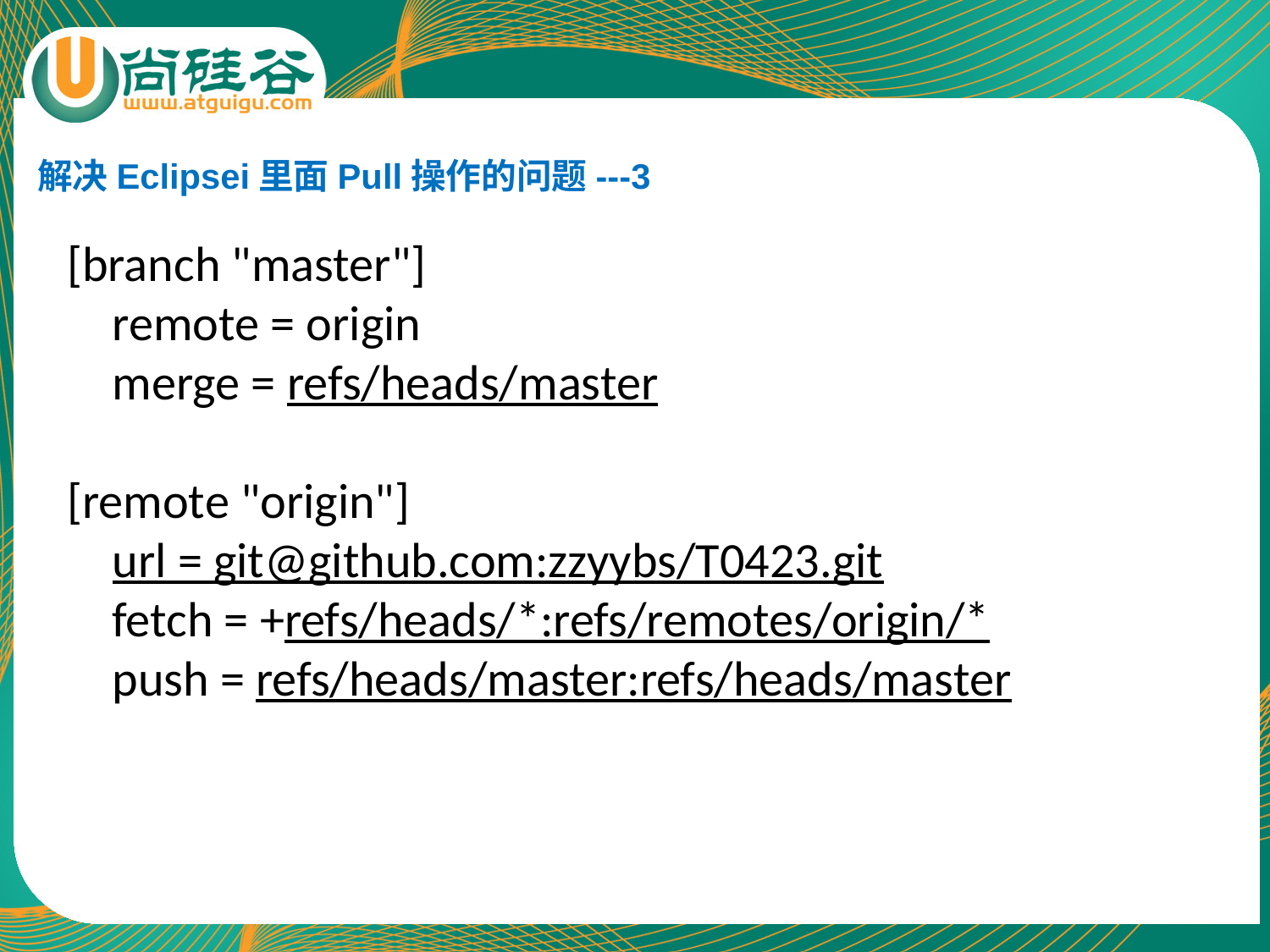

解决Eclipsei里面Pull操作的问题---3
[branch "master"]
    remote = origin
    merge = refs/heads/master

[remote "origin"]
    url = git@github.com:zzyybs/T0423.git
    fetch = +refs/heads/*:refs/remotes/origin/*
    push = refs/heads/master:refs/heads/master